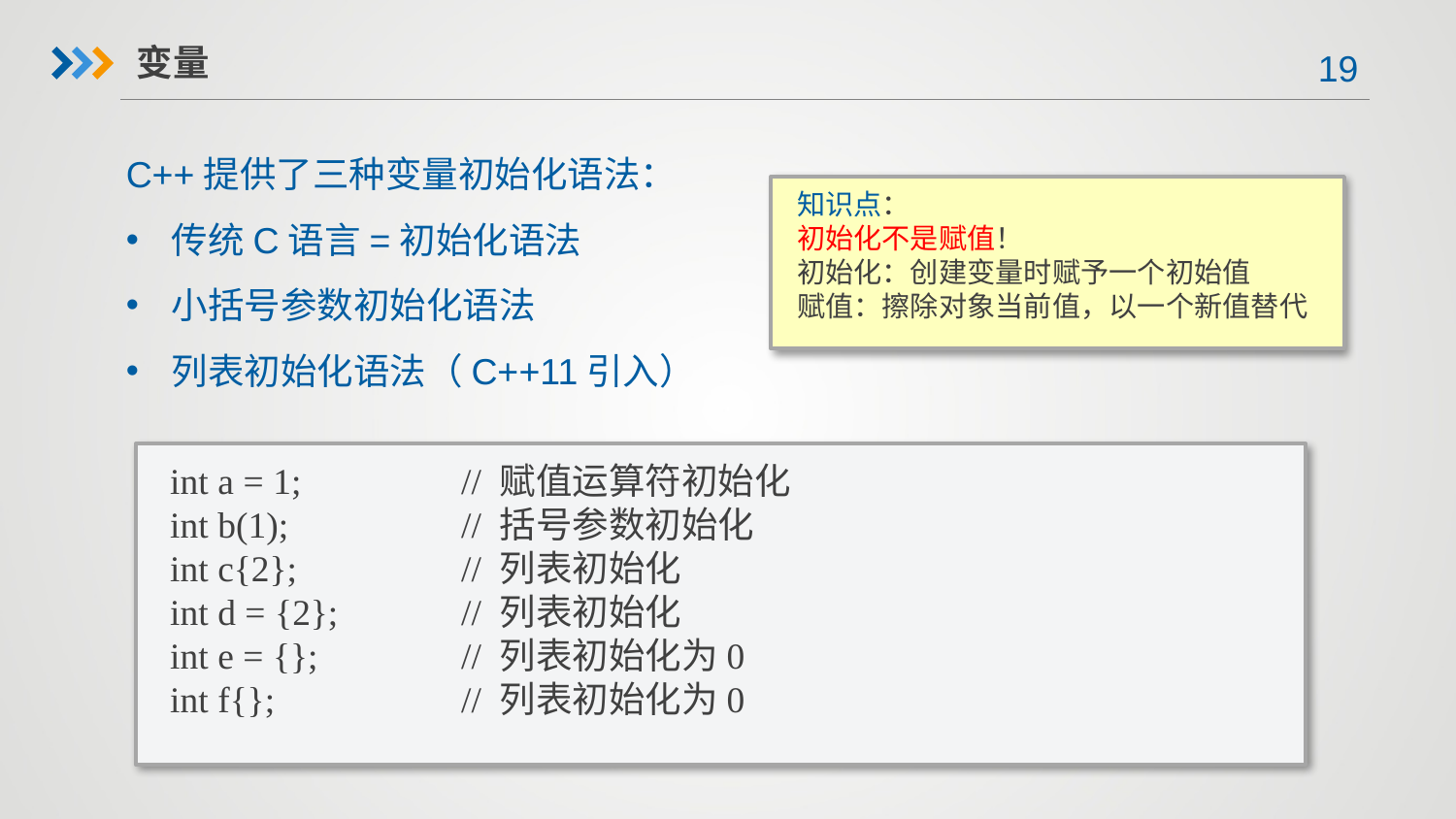

变量
C++提供了三种变量初始化语法：
传统C语言=初始化语法
小括号参数初始化语法
列表初始化语法（C++11引入）

知识点：
初始化不是赋值！
初始化：创建变量时赋予一个初始值
赋值：擦除对象当前值，以一个新值替代

int a = 1;   	// 赋值运算符初始化
int b(1);		// 括号参数初始化
int c{2};		// 列表初始化
int d = {2};	// 列表初始化
int e = {};	// 列表初始化为0
int f{};		// 列表初始化为0